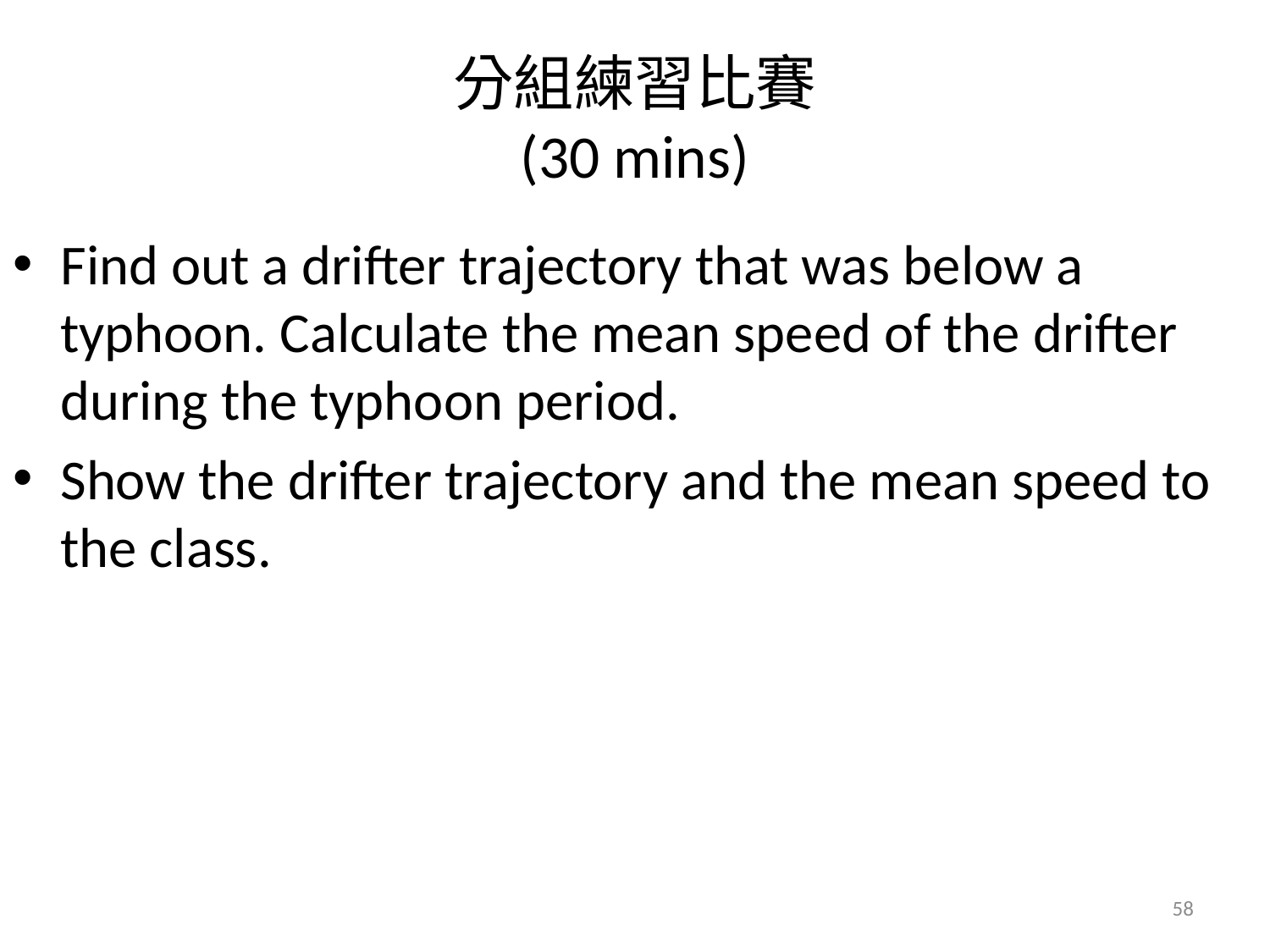

# 分組練習比賽 (30 mins)
Find out a drifter trajectory that was below a typhoon. Calculate the mean speed of the drifter during the typhoon period.
Show the drifter trajectory and the mean speed to the class.

58